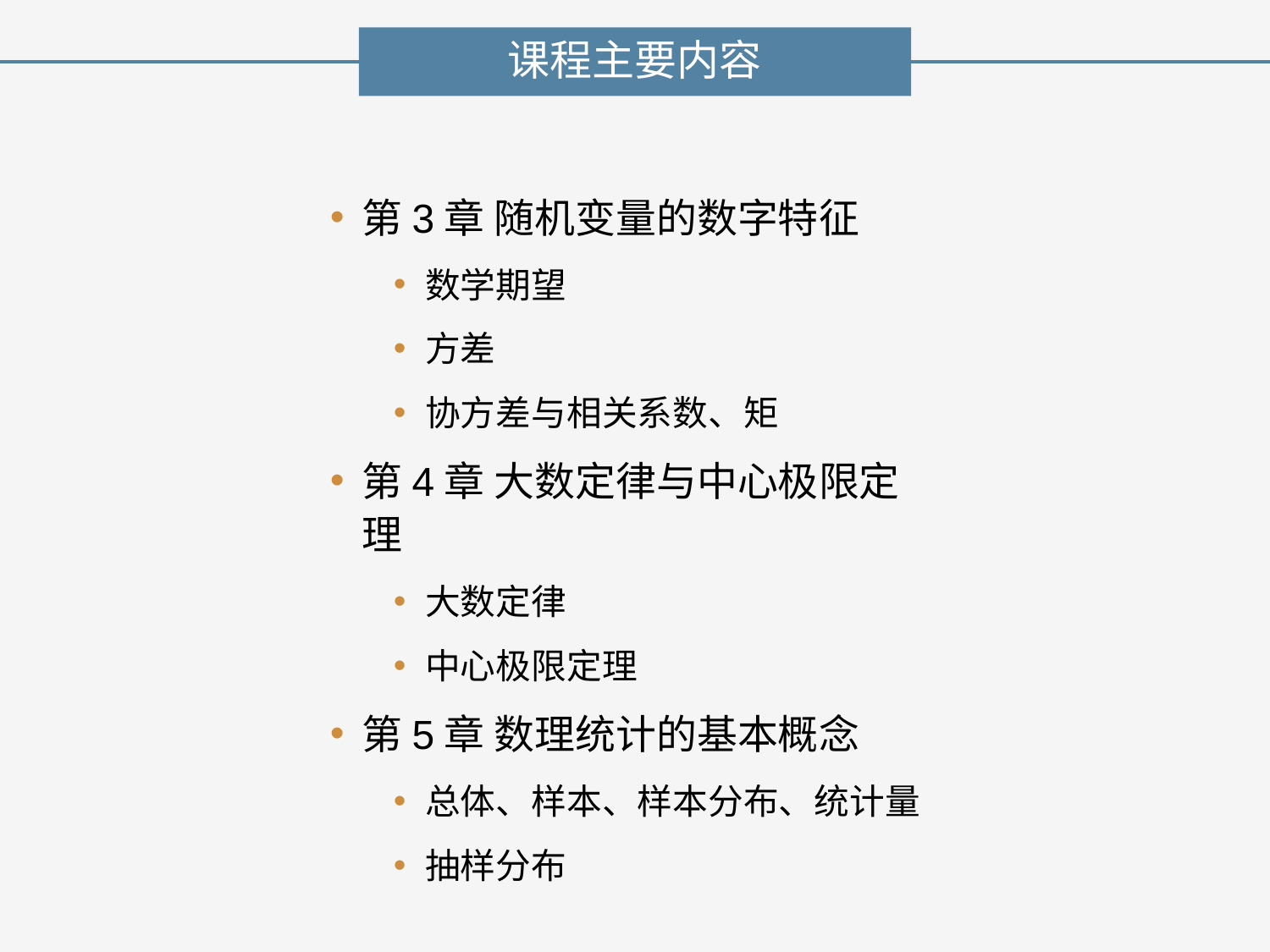

课程主要内容
第3章 随机变量的数字特征
数学期望
方差
协方差与相关系数、矩
第4章 大数定律与中心极限定理
大数定律
中心极限定理
第5章 数理统计的基本概念
总体、样本、样本分布、统计量
抽样分布